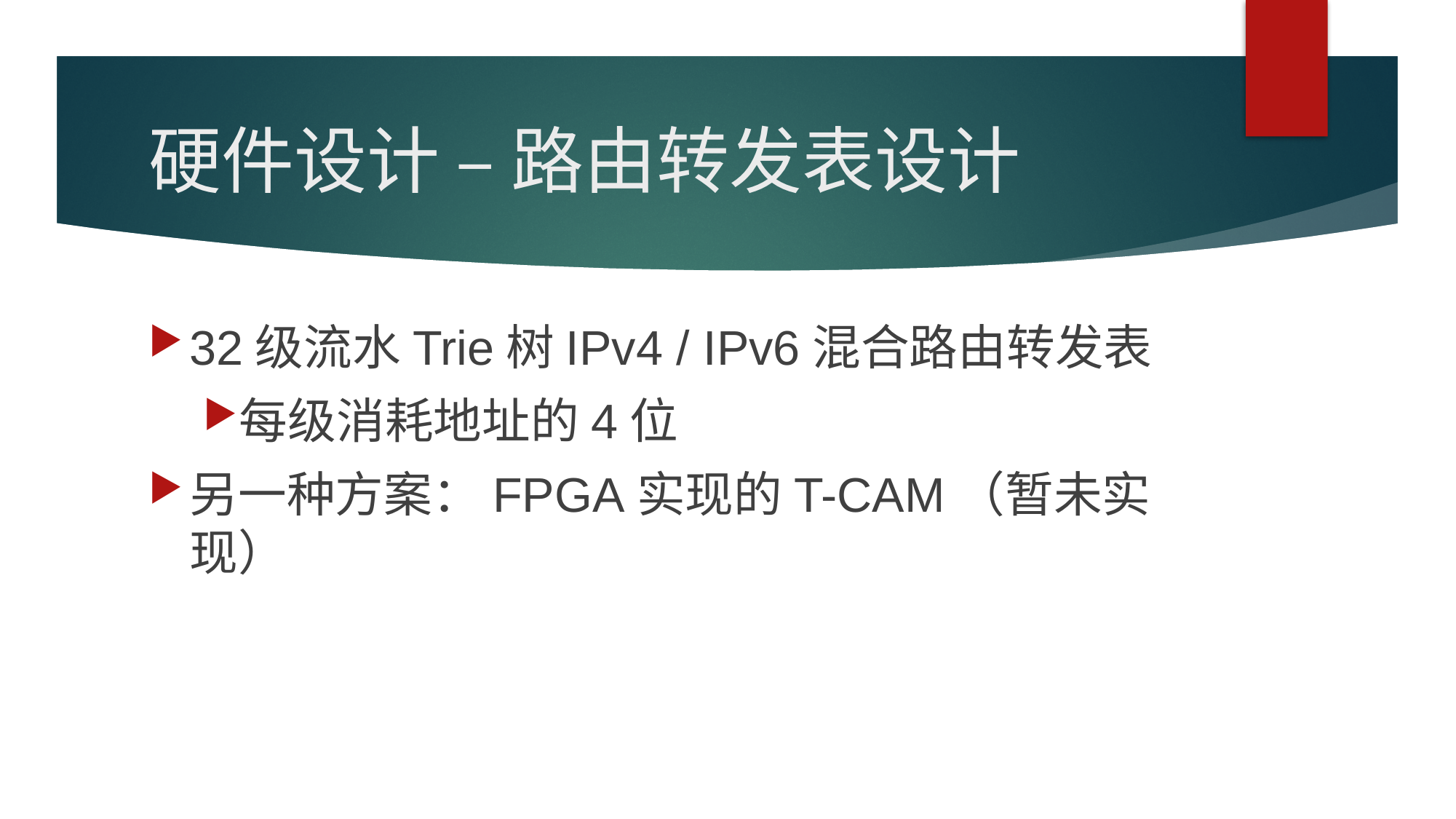

# 硬件设计 – 路由转发表设计
32级流水Trie树IPv4 / IPv6混合路由转发表
每级消耗地址的4位
另一种方案：FPGA实现的T-CAM（暂未实现）